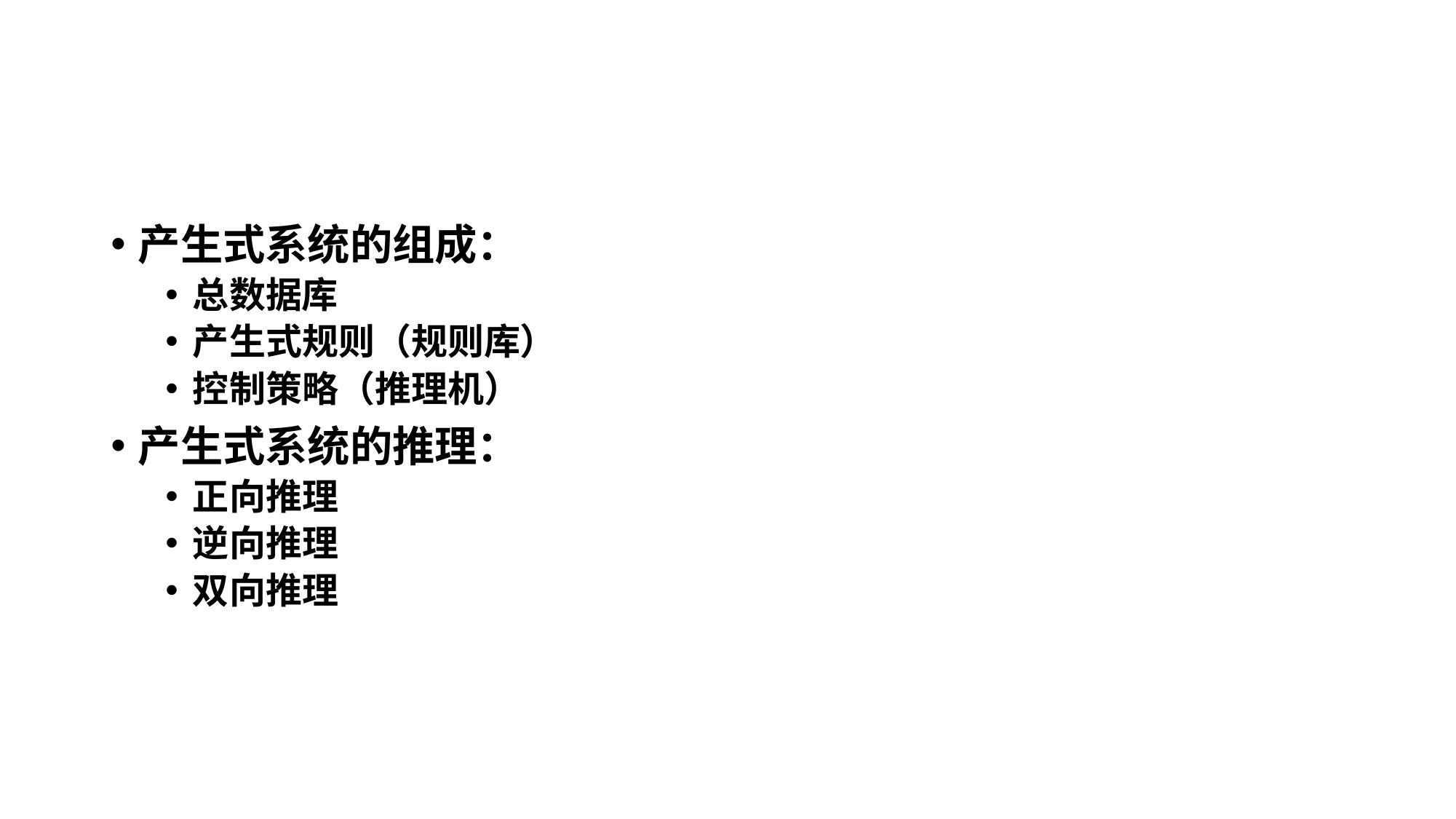

#
产生式系统的组成：
总数据库
产生式规则（规则库）
控制策略（推理机）
产生式系统的推理：
正向推理
逆向推理
双向推理